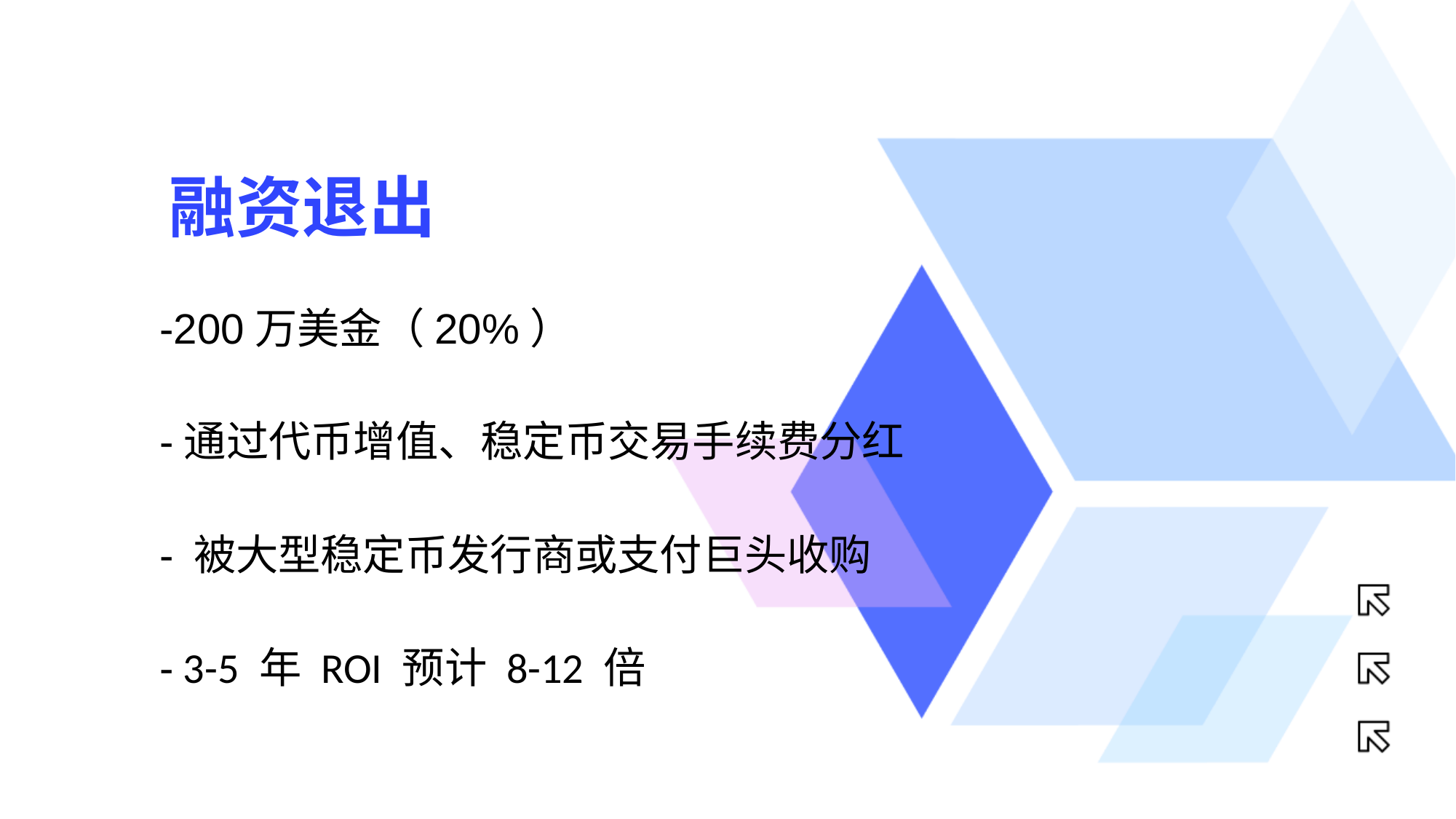

融资退出
-200万美金（20%）

-通过代币增值、稳定币交易手续费分红

- 被大型稳定币发行商或支付巨头收购

- 3-5 年 ROI 预计 8-12 倍